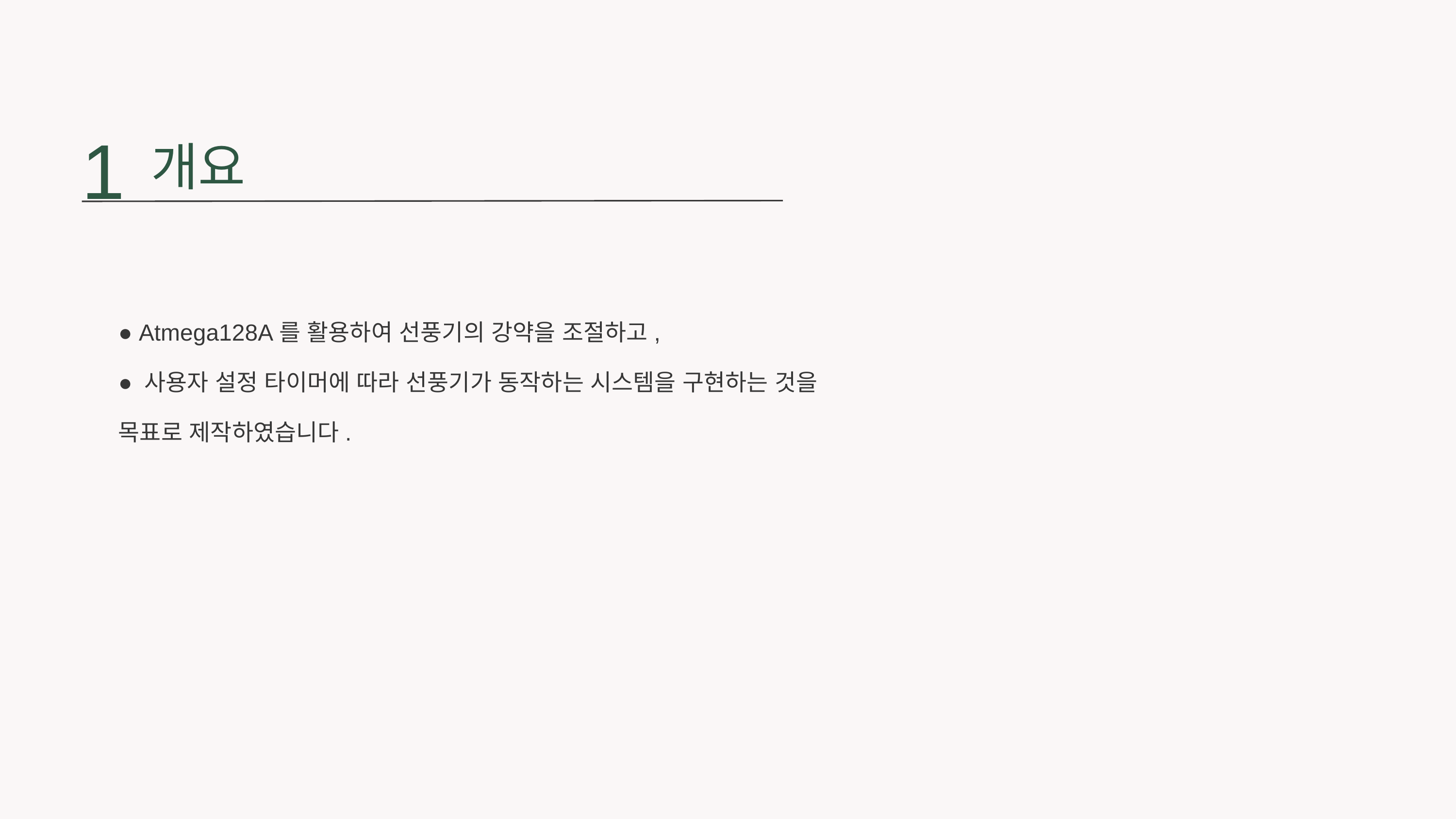

1
개요
● Atmega128A를 활용하여 선풍기의 강약을 조절하고,
● 사용자 설정 타이머에 따라 선풍기가 동작하는 시스템을 구현하는 것을 목표로 제작하였습니다.